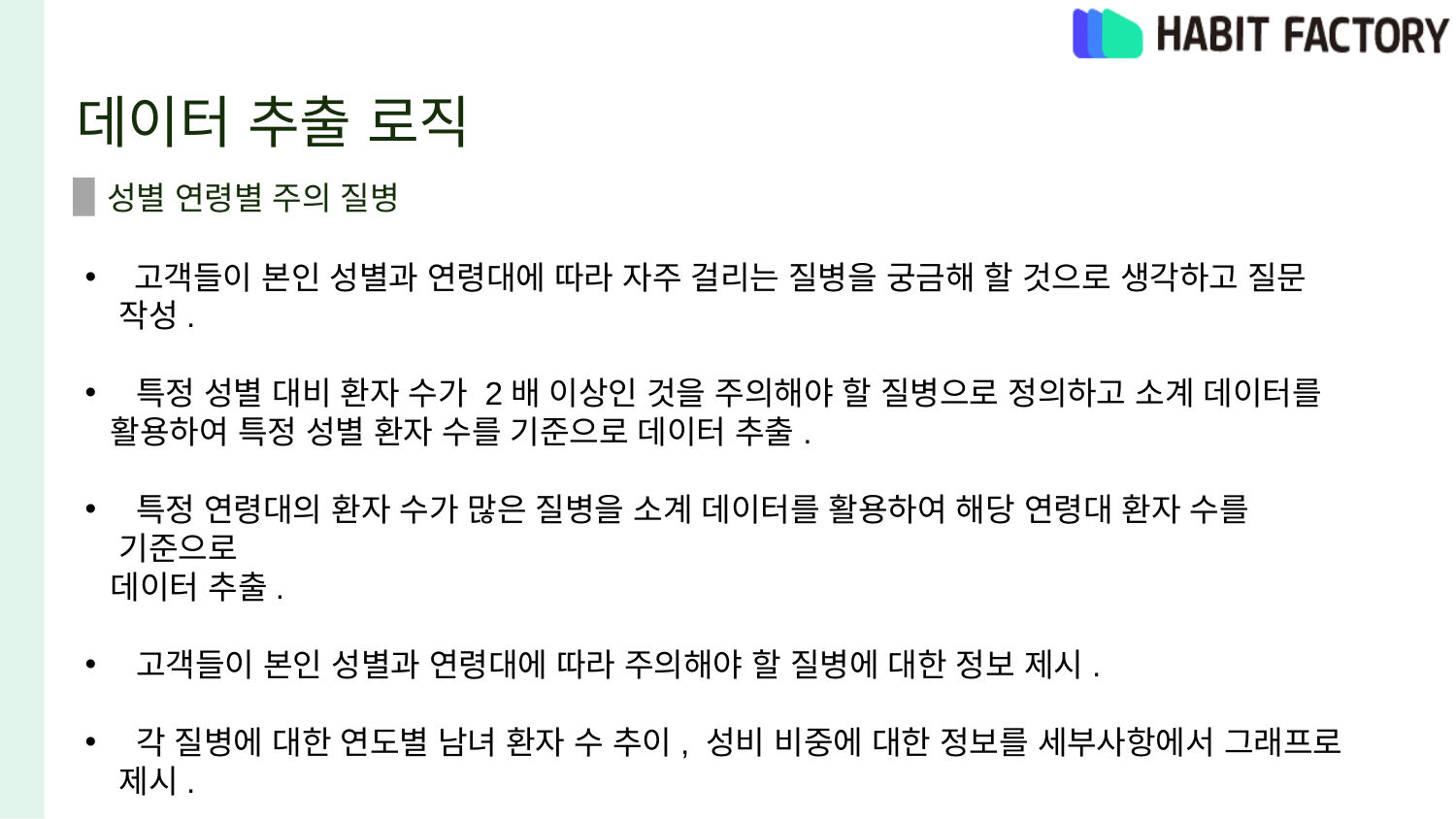

# 데이터 추출 로직
성별 연령별 주의 질병

 고객들이 본인 성별과 연령대에 따라 자주 걸리는 질병을 궁금해 할 것으로 생각하고 질문 작성.

 특정 성별 대비 환자 수가 2배 이상인 것을 주의해야 할 질병으로 정의하고 소계 데이터를
  활용하여 특정 성별 환자 수를 기준으로 데이터 추출.

 특정 연령대의 환자 수가 많은 질병을 소계 데이터를 활용하여 해당 연령대 환자 수를 기준으로
  데이터 추출.

 고객들이 본인 성별과 연령대에 따라 주의해야 할 질병에 대한 정보 제시.

 각 질병에 대한 연도별 남녀 환자 수 추이, 성비 비중에 대한 정보를 세부사항에서 그래프로 제시.